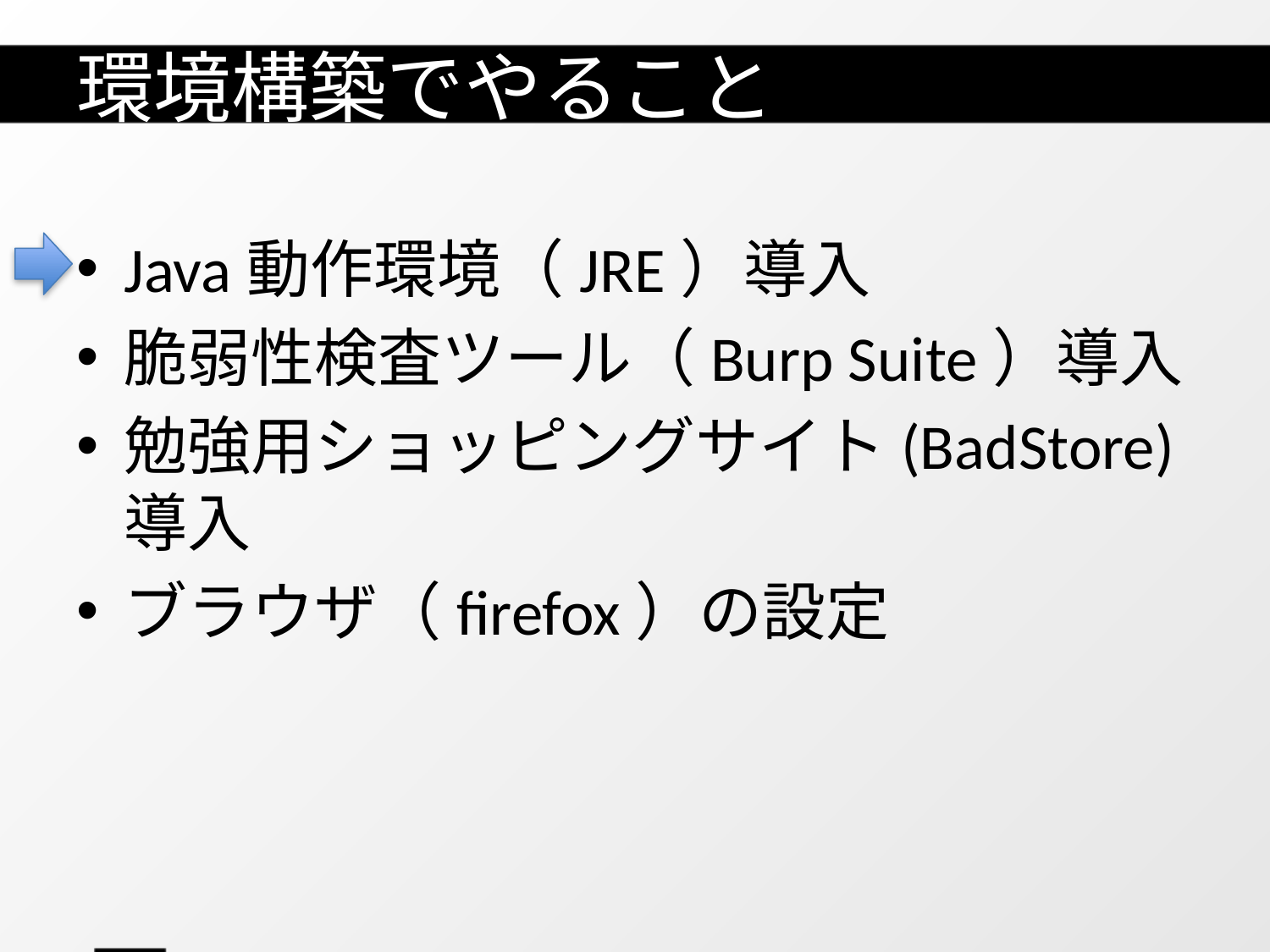

# 環境構築でやること
Java動作環境（JRE）導入
脆弱性検査ツール（Burp Suite）導入
勉強用ショッピングサイト(BadStore)導入
ブラウザ（firefox）の設定